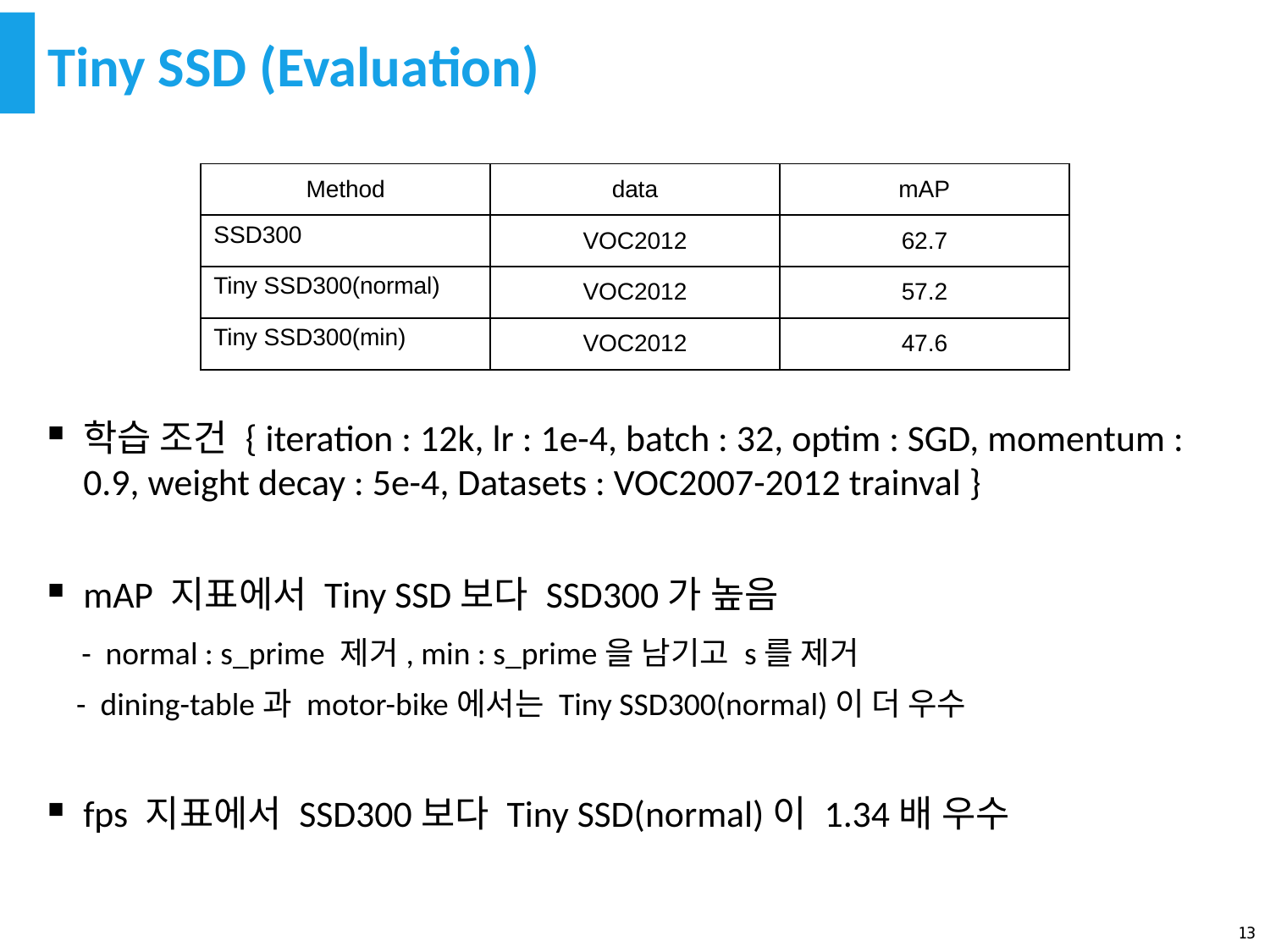

# Tiny SSD (Evaluation)

학습 조건 { iteration : 12k, lr : 1e-4, batch : 32, optim : SGD, momentum : 0.9, weight decay : 5e-4, Datasets : VOC2007-2012 trainval }

mAP 지표에서 Tiny SSD보다 SSD300가 높음
    -  normal : s_prime 제거, min : s_prime을 남기고 s를 제거
    -  dining-table과 motor-bike에서는 Tiny SSD300(normal)이 더 우수

fps 지표에서 SSD300보다 Tiny SSD(normal)이 1.34배 우수
| Method | data | mAP |
| --- | --- | --- |
| SSD300 | VOC2012 | 62.7 |
| Tiny SSD300(normal) | VOC2012 | 57.2 |
| Tiny SSD300(min) | VOC2012 | 47.6 |